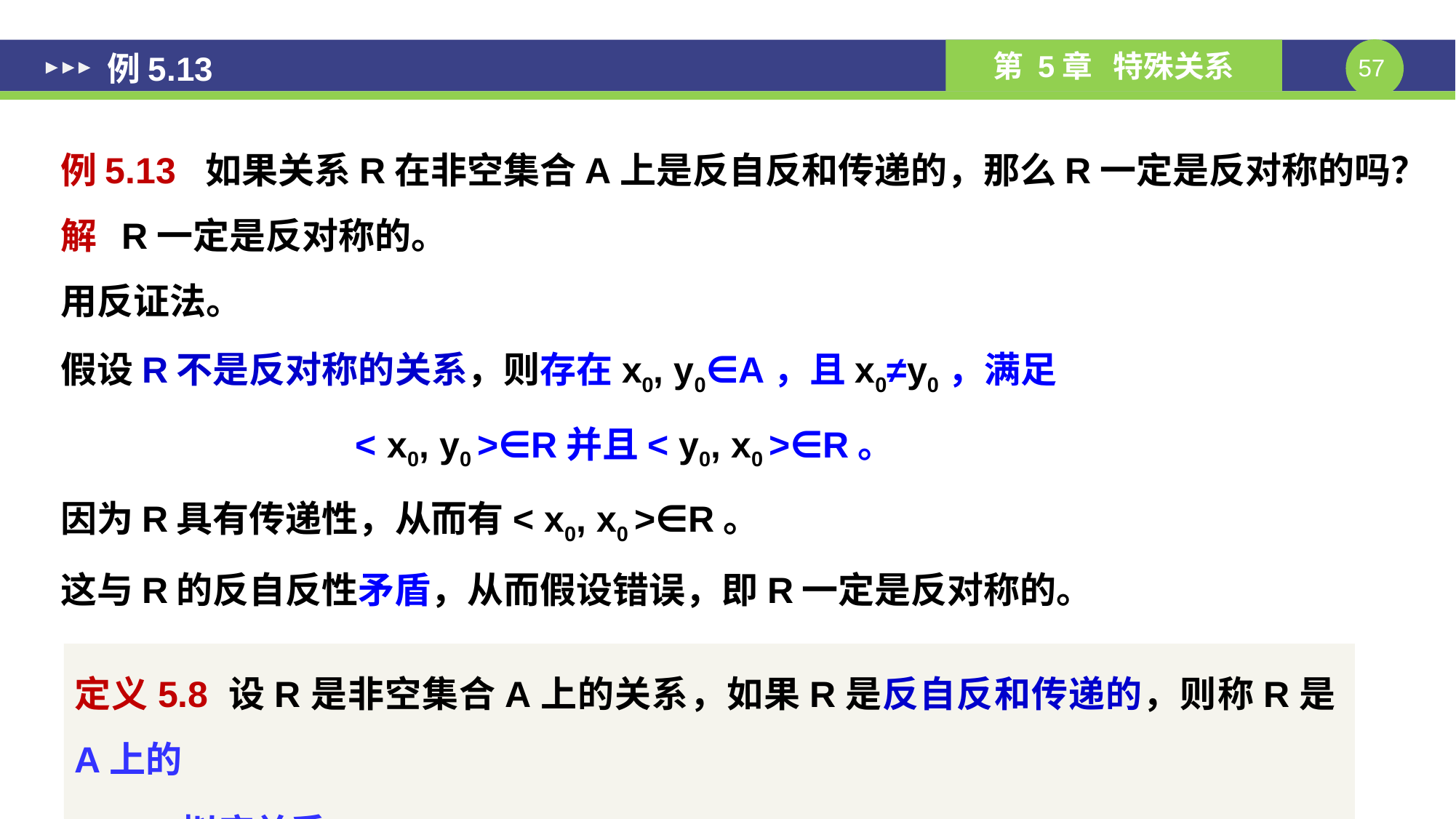

# 例5.13
例5.13  如果关系R在非空集合A上是反自反和传递的，那么R一定是反对称的吗？
解  R一定是反对称的。
用反证法。
假设R不是反对称的关系，则存在x0, y0∈A，且x0≠y0，满足
                             < x0, y0 >∈R并且< y0, x0 >∈R。
因为R具有传递性，从而有< x0, x0 >∈R。
这与R的反自反性矛盾，从而假设错误，即R一定是反对称的。
定义5.8 设R是非空集合A上的关系，如果R是反自反和传递的，则称R是A上的
            拟序关系。